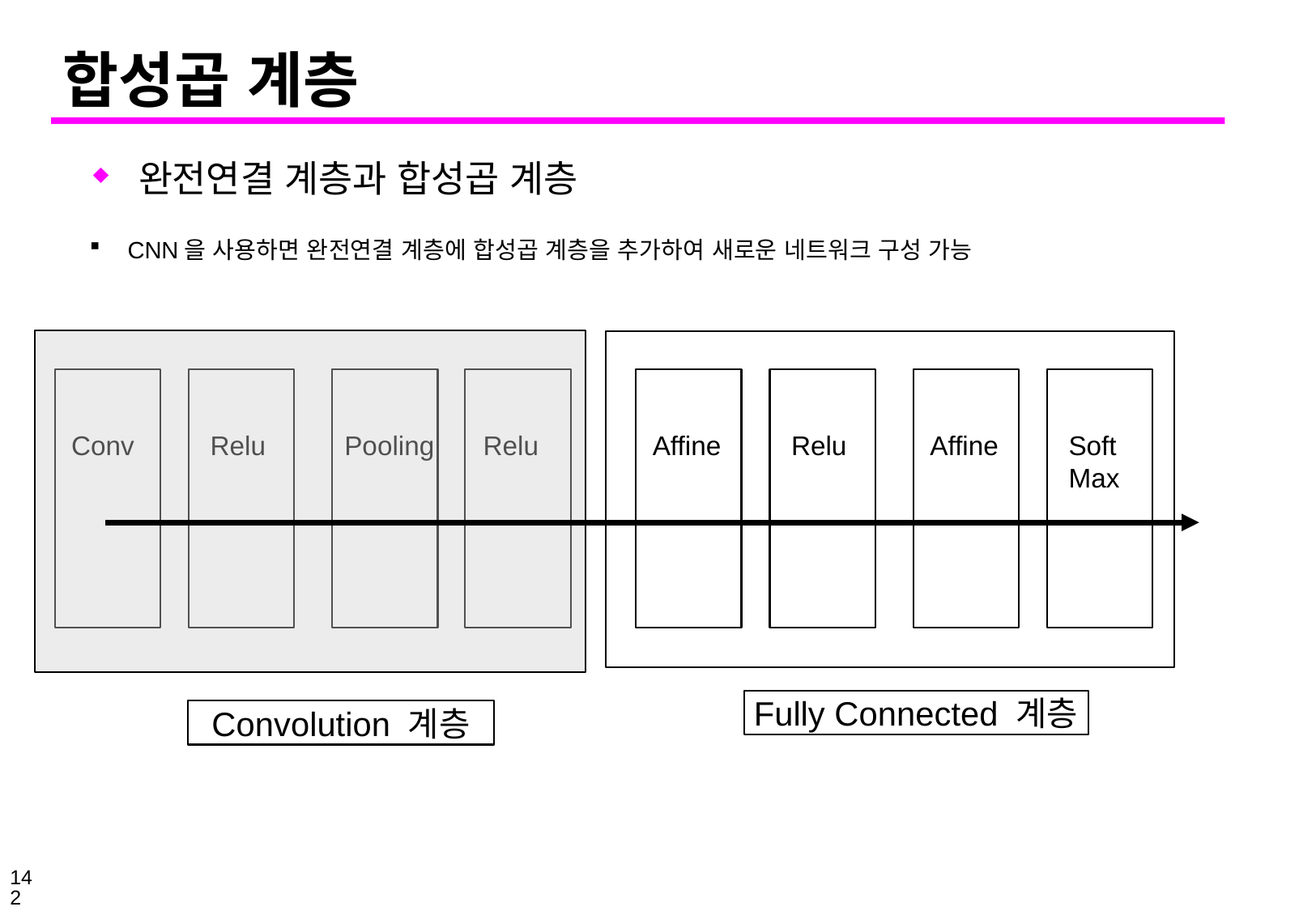

# 합성곱 계층
완전연결 계층과 합성곱 계층
CNN을 사용하면 완전연결 계층에 합성곱 계층을 추가하여 새로운 네트워크 구성 가능

Conv
Relu
Pooling
Relu
Affine
Relu
Affine
Soft
Max
Fully Connected 계층
Convolution 계층
142